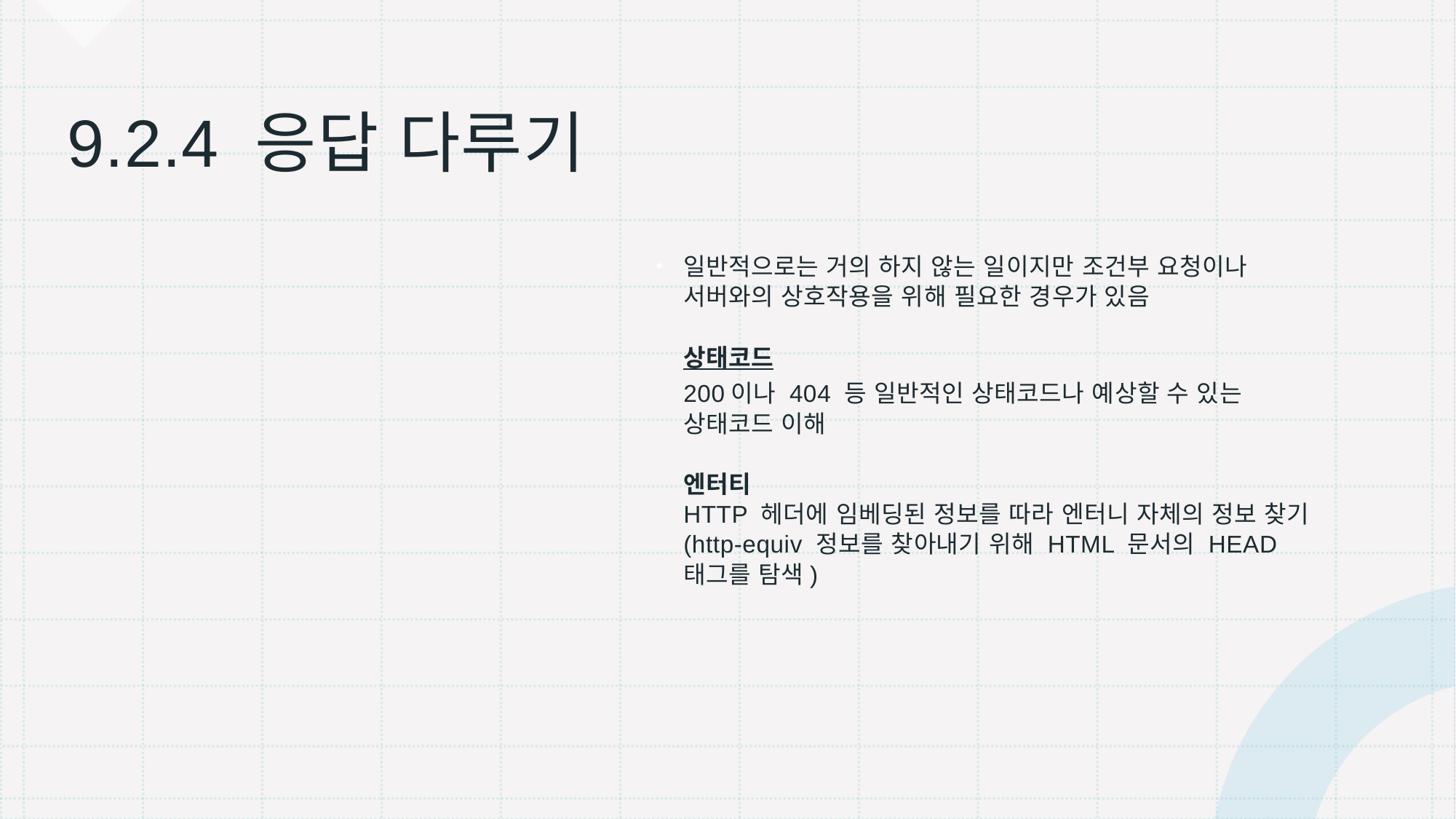

일반적으로는 거의 하지 않는 일이지만 조건부 요청이나 서버와의 상호작용을 위해 필요한 경우가 있음
상태코드
200이나 404 등 일반적인 상태코드나 예상할 수 있는 상태코드 이해
엔터티
HTTP 헤더에 임베딩된 정보를 따라 엔터니 자체의 정보 찾기(http-equiv 정보를 찾아내기 위해 HTML 문서의 HEAD 태그를 탐색)
# 9.2.4 응답 다루기